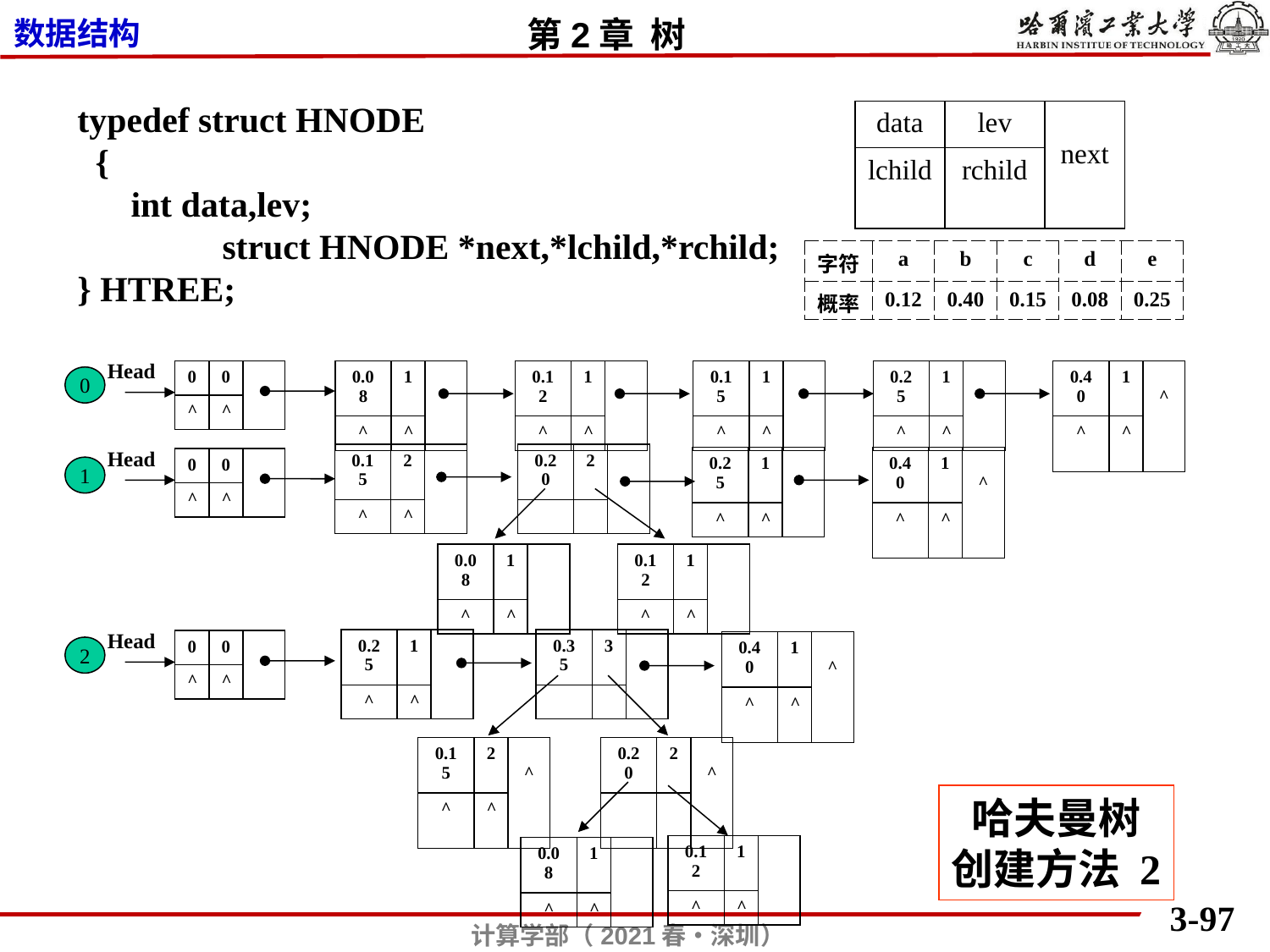

typedef struct HNODE
  {
      int data,lev;
	  struct HNODE *next,*lchild,*rchild;
} HTREE;
| data | lev | next |
| --- | --- | --- |
| lchild | rchild |  |
| 字符 | a | b | c | d | e |
| --- | --- | --- | --- | --- | --- |
| 概率 | 0.12 | 0.40 | 0.15 | 0.08 | 0.25 |
Head
| 0 | 0 |  |
| --- | --- | --- |
| ^ | ^ |  |
| 0.08 | 1 |  |
| --- | --- | --- |
| ^ | ^ |  |
| 0.12 | 1 |  |
| --- | --- | --- |
| ^ | ^ |  |
| 0.15 | 1 |  |
| --- | --- | --- |
| ^ | ^ |  |
| 0.25 | 1 |  |
| --- | --- | --- |
| ^ | ^ |  |
| 0.40 | 1 | ^ |
| --- | --- | --- |
| ^ | ^ |  |
0

Head
| 0.15 | 2 |  |
| --- | --- | --- |
| ^ | ^ |  |
| 0.20 | 2 |  |
| --- | --- | --- |
|  |  |  |
| 0.25 | 1 |  |
| --- | --- | --- |
| ^ | ^ |  |
| 0.40 | 1 | ^ |
| --- | --- | --- |
| ^ | ^ |  |
| 0 | 0 |  |
| --- | --- | --- |
| ^ | ^ |  |
1

| 0.08 | 1 |  |
| --- | --- | --- |
| ^ | ^ |  |
| 0.12 | 1 |  |
| --- | --- | --- |
| ^ | ^ |  |
Head
| 0.25 | 1 |  |
| --- | --- | --- |
| ^ | ^ |  |
| 0.35 | 3 |  |
| --- | --- | --- |
|  |  |  |
| 0 | 0 |  |
| --- | --- | --- |
| ^ | ^ |  |
| 0.40 | 1 | ^ |
| --- | --- | --- |
| ^ | ^ |  |
2

| 0.15 | 2 | ^ |
| --- | --- | --- |
| ^ | ^ |  |
| 0.20 | 2 | ^ |
| --- | --- | --- |
|  |  |  |

哈夫曼树
创建方法 2
| 0.12 | 1 |  |
| --- | --- | --- |
| ^ | ^ |  |
| 0.08 | 1 |  |
| --- | --- | --- |
| ^ | ^ |  |